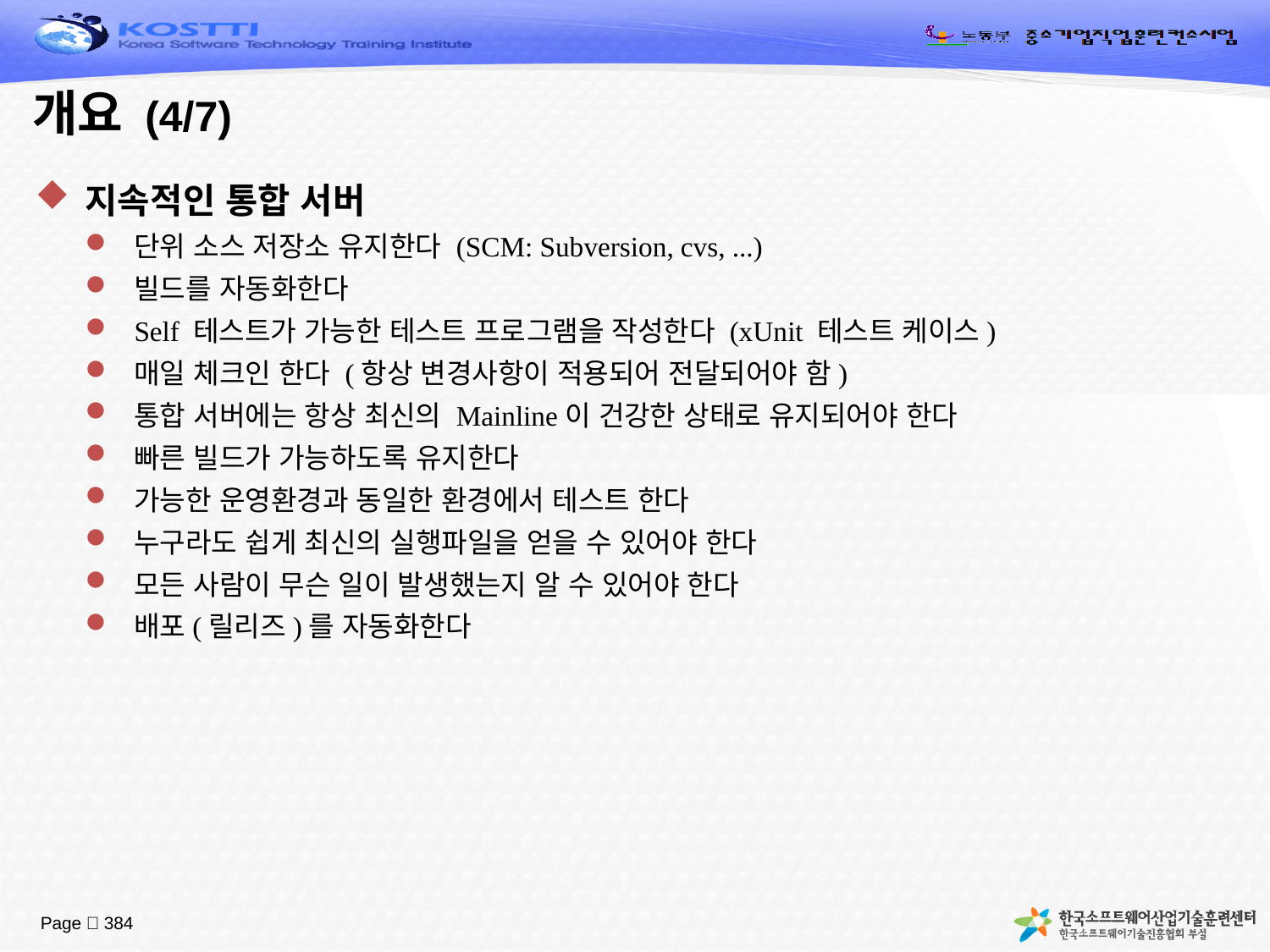

# 개요 (4/7)
지속적인 통합 서버
단위 소스 저장소 유지한다 (SCM: Subversion, cvs, ...)
빌드를 자동화한다
Self 테스트가 가능한 테스트 프로그램을 작성한다 (xUnit 테스트 케이스)
매일 체크인 한다 (항상 변경사항이 적용되어 전달되어야 함)
통합 서버에는 항상 최신의 Mainline이 건강한 상태로 유지되어야 한다
빠른 빌드가 가능하도록 유지한다
가능한 운영환경과 동일한 환경에서 테스트 한다
누구라도 쉽게 최신의 실행파일을 얻을 수 있어야 한다
모든 사람이 무슨 일이 발생했는지 알 수 있어야 한다
배포(릴리즈)를 자동화한다